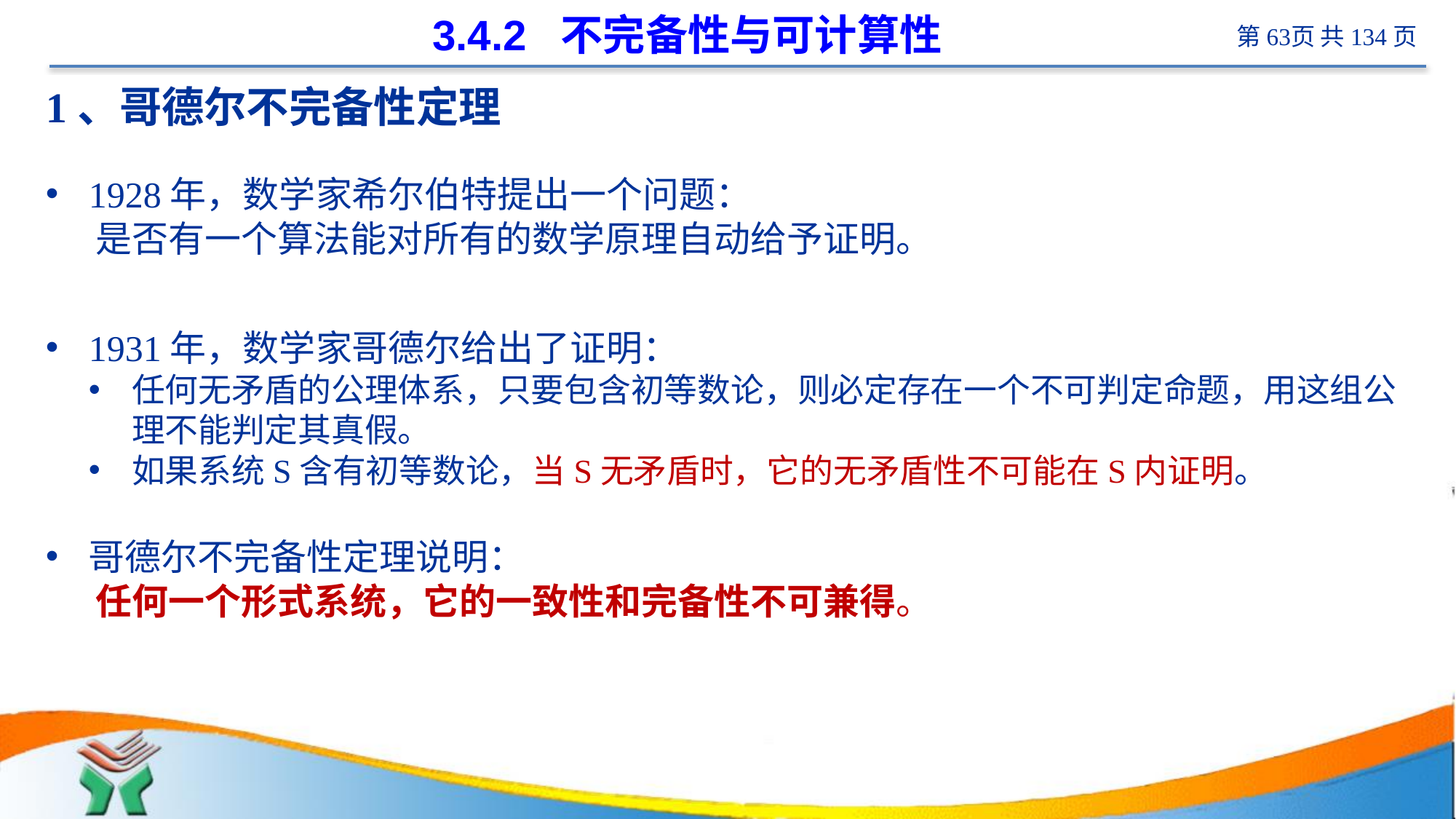

# 3.4.2  不完备性与可计算性
1、哥德尔不完备性定理

1928年，数学家希尔伯特提出一个问题：
     是否有一个算法能对所有的数学原理自动给予证明。

1931年，数学家哥德尔给出了证明：
任何无矛盾的公理体系，只要包含初等数论，则必定存在一个不可判定命题，用这组公理不能判定其真假。
如果系统S含有初等数论，当S无矛盾时，它的无矛盾性不可能在S内证明。

哥德尔不完备性定理说明：
     任何一个形式系统，它的一致性和完备性不可兼得。